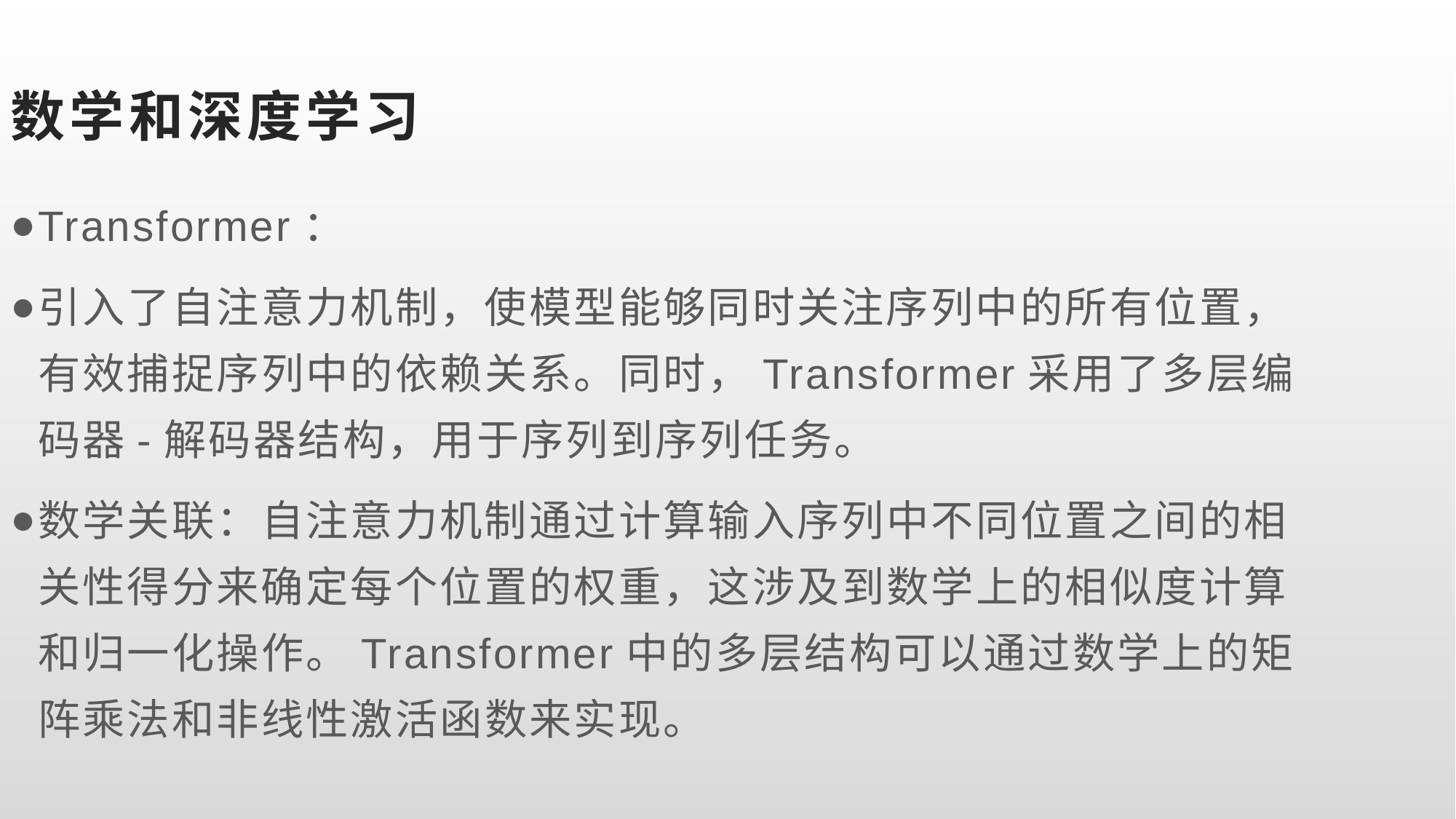

数学和深度学习
Transformer：
引入了自注意力机制，使模型能够同时关注序列中的所有位置，有效捕捉序列中的依赖关系。同时，Transformer采用了多层编码器-解码器结构，用于序列到序列任务。
数学关联：自注意力机制通过计算输入序列中不同位置之间的相关性得分来确定每个位置的权重，这涉及到数学上的相似度计算和归一化操作。Transformer中的多层结构可以通过数学上的矩阵乘法和非线性激活函数来实现。